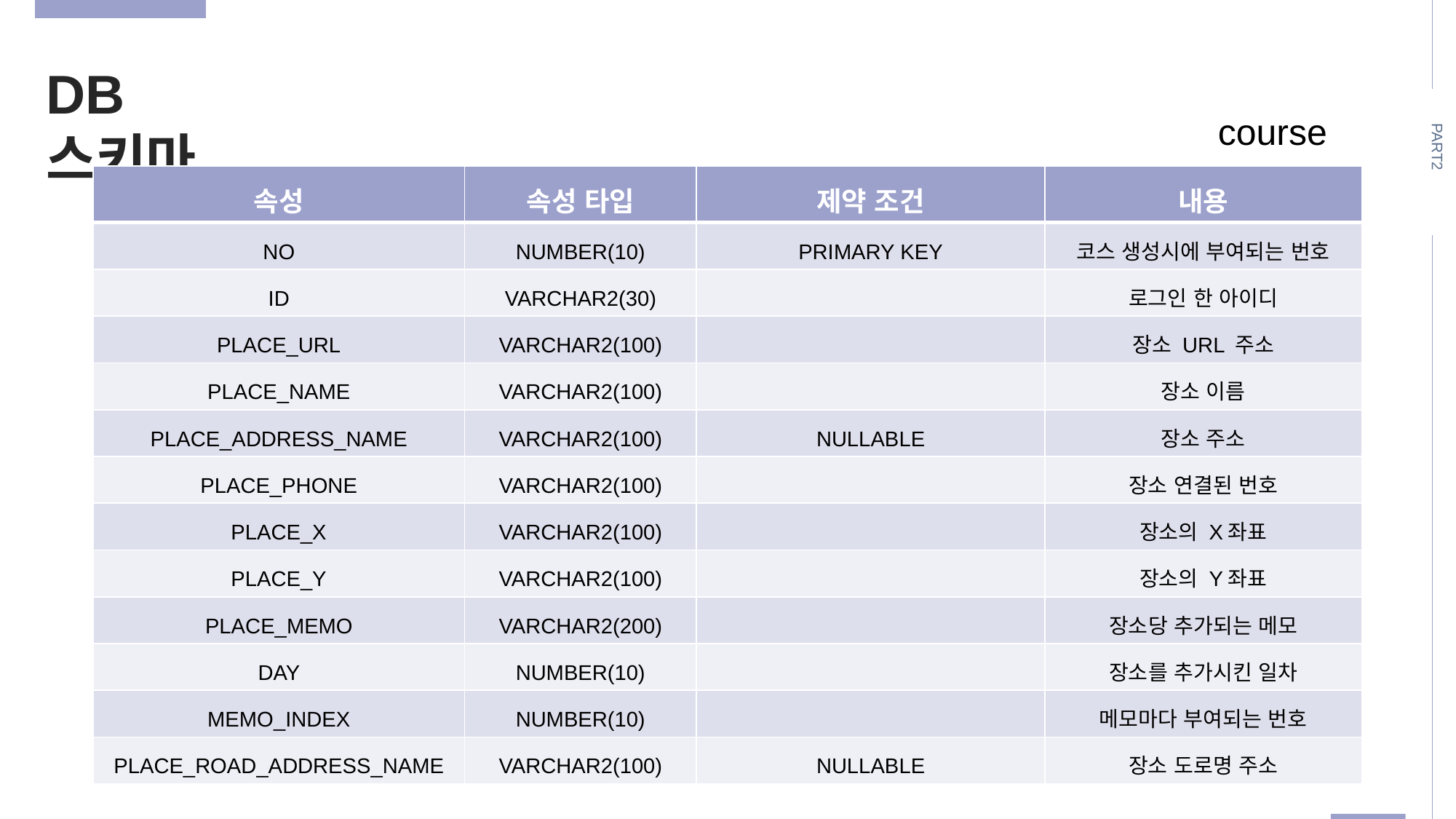

DB스키마
course
PART2
| 속성 | 속성 타입 | 제약 조건 | 내용 |
| --- | --- | --- | --- |
| NO | NUMBER(10) | PRIMARY KEY | 코스 생성시에 부여되는 번호 |
| ID | VARCHAR2(30) |  | 로그인 한 아이디 |
| PLACE\_URL | VARCHAR2(100) |  | 장소 URL 주소 |
| PLACE\_NAME | VARCHAR2(100) |  | 장소 이름 |
| PLACE\_ADDRESS\_NAME | VARCHAR2(100) | NULLABLE | 장소 주소 |
| PLACE\_PHONE | VARCHAR2(100) |  | 장소 연결된 번호 |
| PLACE\_X | VARCHAR2(100) |  | 장소의 X좌표 |
| PLACE\_Y | VARCHAR2(100) |  | 장소의 Y좌표 |
| PLACE\_MEMO | VARCHAR2(200) |  | 장소당 추가되는 메모 |
| DAY | NUMBER(10) |  | 장소를 추가시킨 일차 |
| MEMO\_INDEX | NUMBER(10) |  | 메모마다 부여되는 번호 |
| PLACE\_ROAD\_ADDRESS\_NAME | VARCHAR2(100) | NULLABLE | 장소 도로명 주소 |